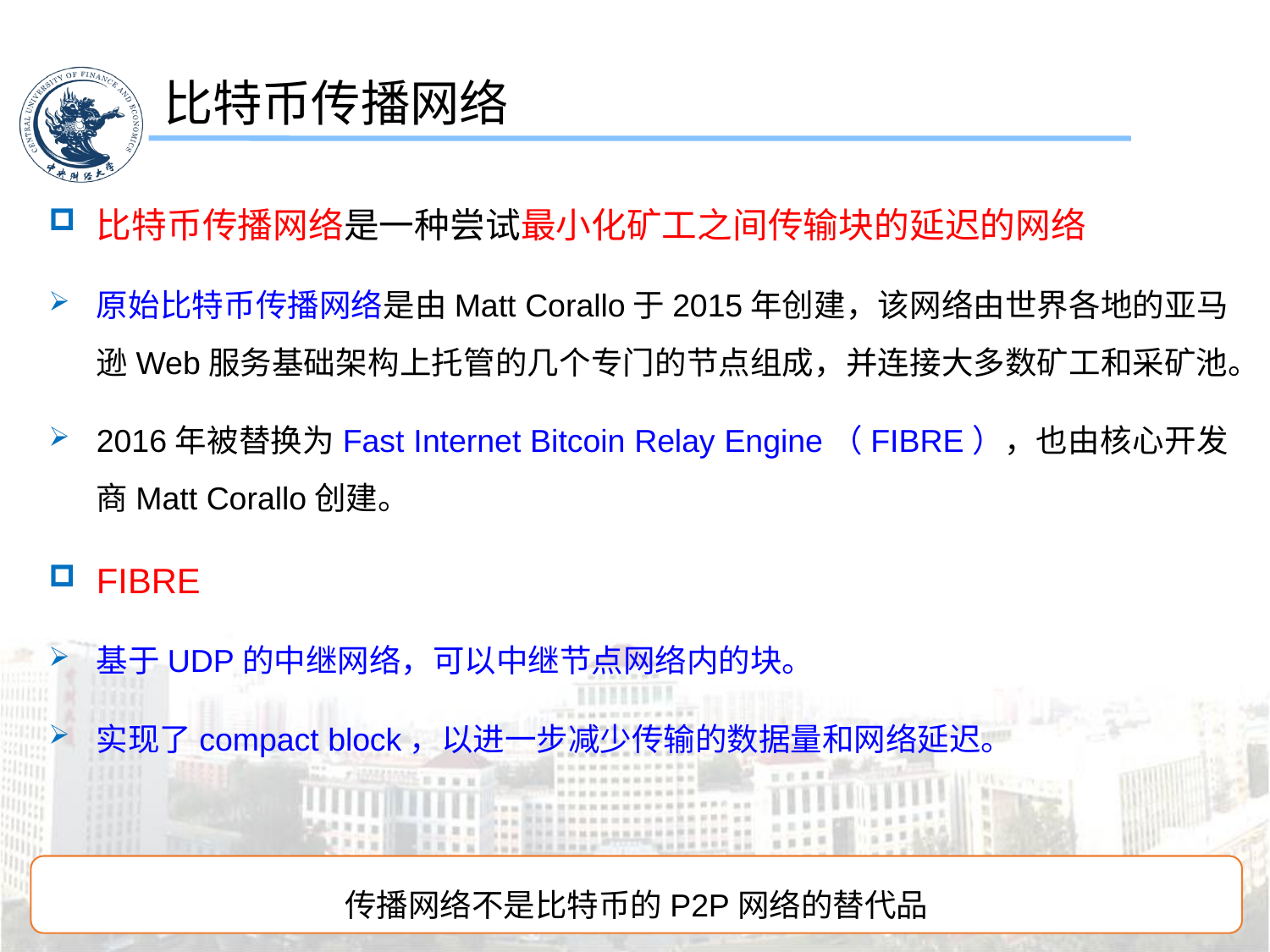

比特币传播网络
比特币传播网络是一种尝试最小化矿工之间传输块的延迟的网络
原始比特币传播网络是由Matt Corallo于2015年创建，该网络由世界各地的亚马逊Web服务基础架构上托管的几个专门的节点组成，并连接大多数矿工和采矿池。
2016年被替换为Fast Internet Bitcoin Relay Engine（FIBRE），也由核心开发商Matt Corallo创建。
FIBRE
基于UDP的中继网络，可以中继节点网络内的块。
实现了compact block，以进一步减少传输的数据量和网络延迟。

传播网络不是比特币的P2P网络的替代品